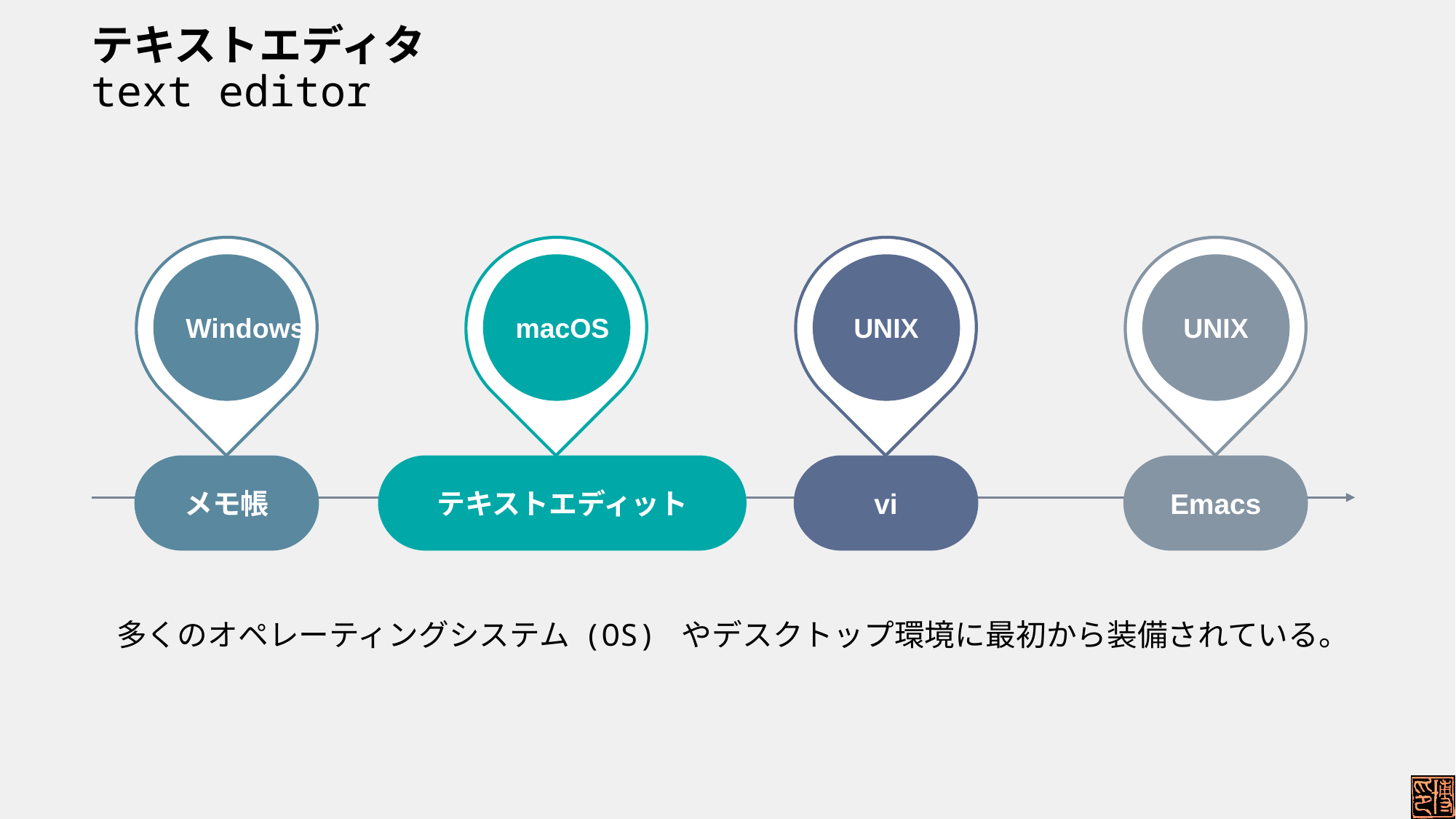

# テキストエディタ text editor

Windows

macOS

UNIX

UNIX
Emacs
メモ帳
テキストエディット
vi

多くのオペレーティングシステム (OS) やデスクトップ環境に最初から装備されている。